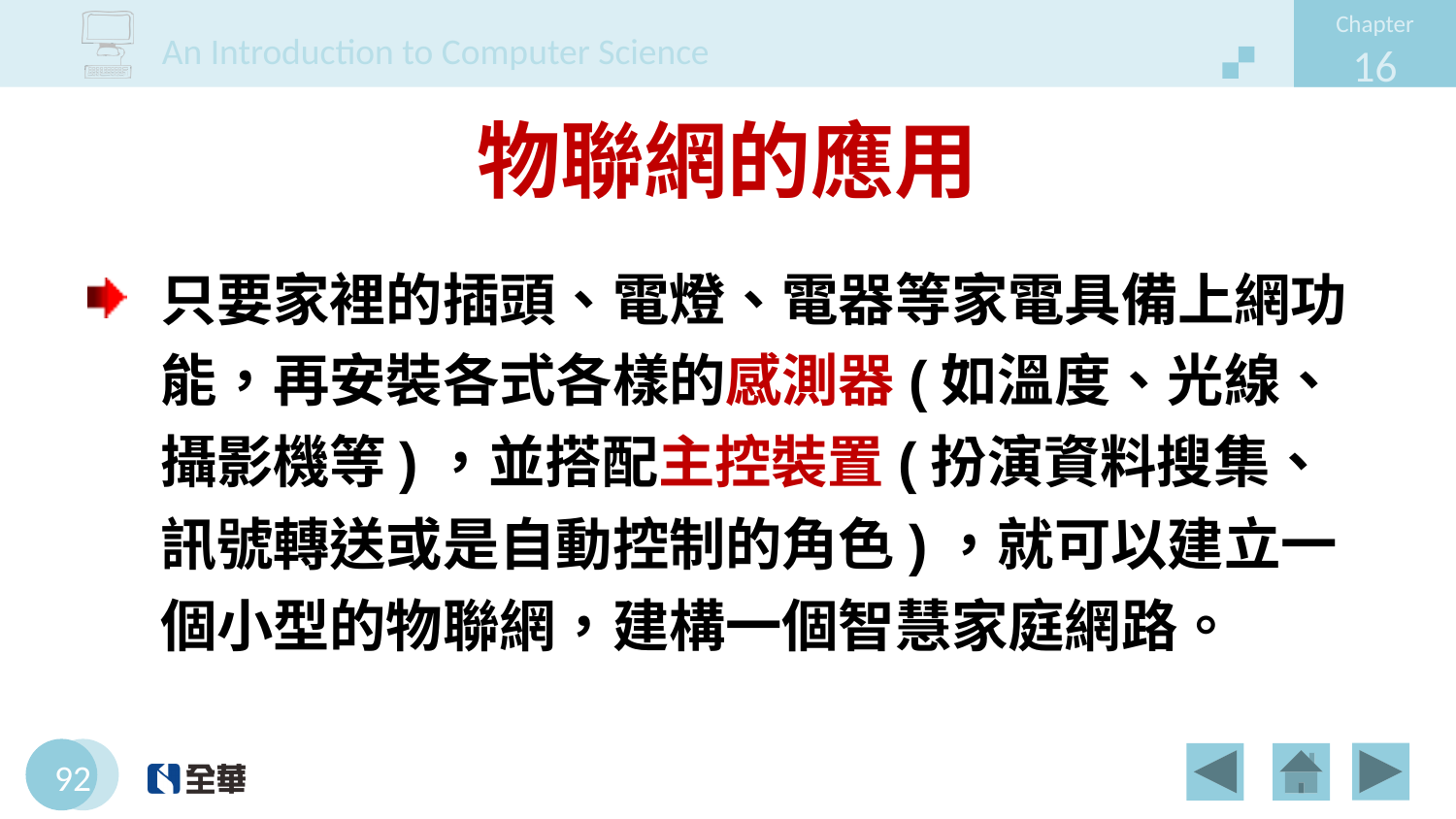

# 物聯網的應用
只要家裡的插頭、電燈、電器等家電具備上網功能，再安裝各式各樣的感測器(如溫度、光線、攝影機等)，並搭配主控裝置(扮演資料搜集、訊號轉送或是自動控制的角色)，就可以建立一個小型的物聯網，建構一個智慧家庭網路。